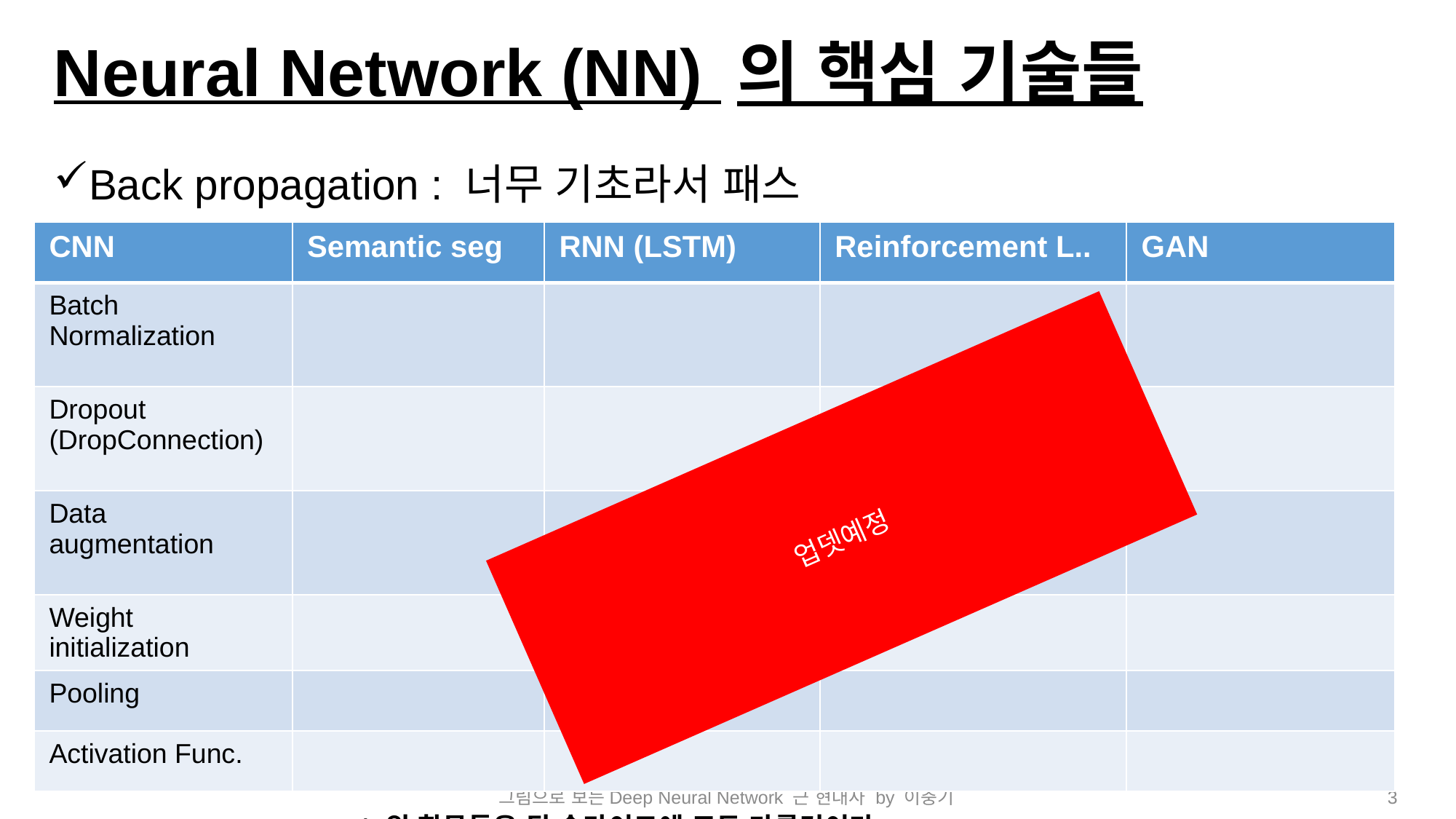

# Neural Network (NN) 의 핵심 기술들
Back propagation : 너무 기초라서 패스

| CNN | Semantic seg | RNN (LSTM) | Reinforcement L.. | GAN |
| --- | --- | --- | --- | --- |
| Batch Normalization |  |  |  |  |
| Dropout (DropConnection) |  |  |  |  |
| Data augmentation |  |  |  |  |
| Weight initialization |  |  |  |  |
| Pooling |  |  |  |  |
| Activation Func. |  |  |  |  |
업뎃예정
그림으로 보는Deep Neural Network 근 현대사 by 이충기
3
* 위 항목들은 뒤 슬라이드에 모두 다룰것이다.